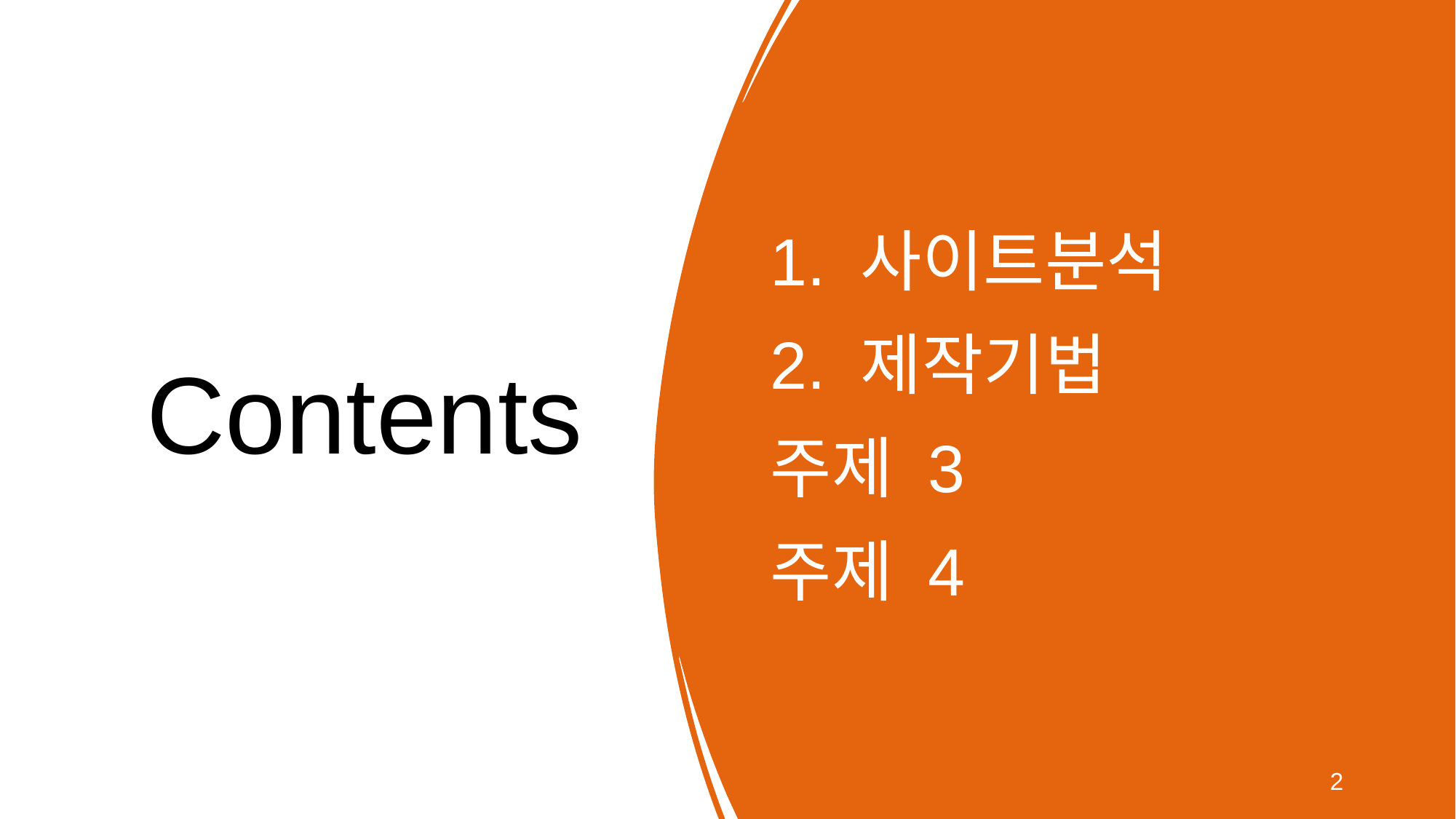

# Contents
1. 사이트분석
2. 제작기법
주제 3
주제 4
2